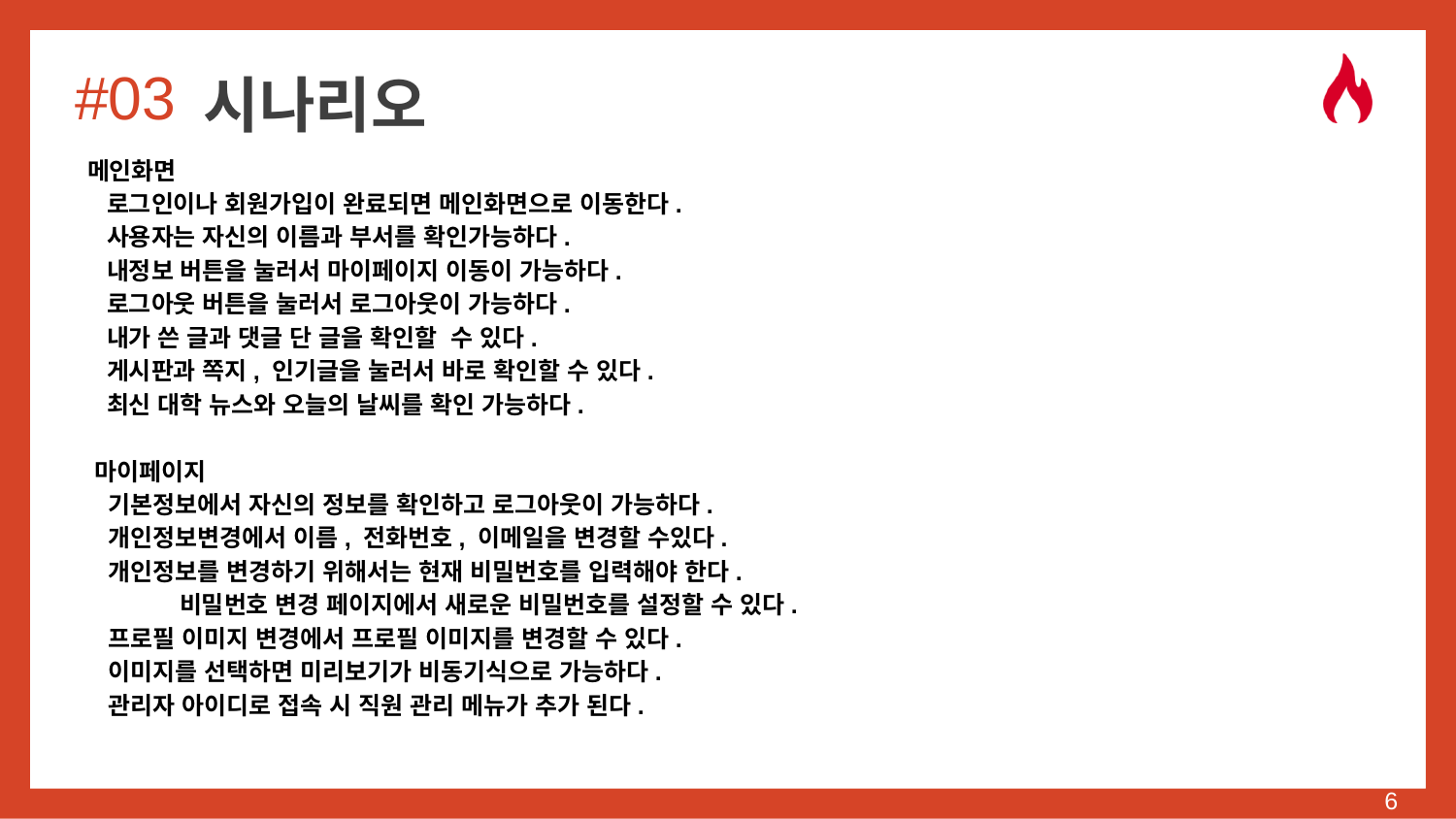

#03
# 시나리오
메인화면
  로그인이나 회원가입이 완료되면 메인화면으로 이동한다.
  사용자는 자신의 이름과 부서를 확인가능하다.
  내정보 버튼을 눌러서 마이페이지 이동이 가능하다.
  로그아웃 버튼을 눌러서 로그아웃이 가능하다.
  내가 쓴 글과 댓글 단 글을 확인할  수 있다.
  게시판과 쪽지, 인기글을 눌러서 바로 확인할 수 있다.
  최신 대학 뉴스와 오늘의 날씨를 확인 가능하다.

           마이페이지
             기본정보에서 자신의 정보를 확인하고 로그아웃이 가능하다.
             개인정보변경에서 이름, 전화번호, 이메일을 변경할 수있다.
             개인정보를 변경하기 위해서는 현재 비밀번호를 입력해야 한다.
	  비밀번호 변경 페이지에서 새로운 비밀번호를 설정할 수 있다.
             프로필 이미지 변경에서 프로필 이미지를 변경할 수 있다.
             이미지를 선택하면 미리보기가 비동기식으로 가능하다.
             관리자 아이디로 접속 시 직원 관리 메뉴가 추가 된다.

6